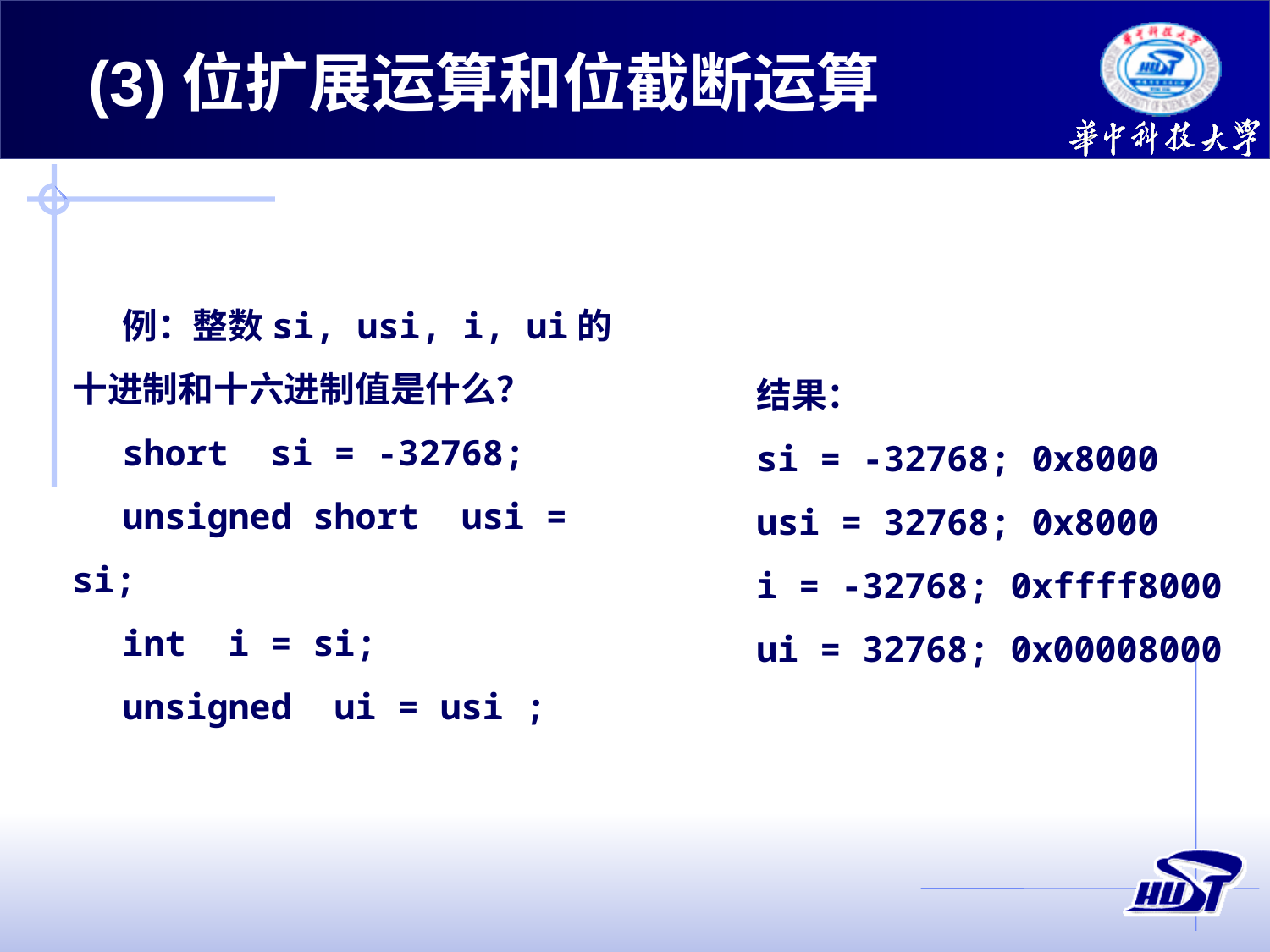

(3)位扩展运算和位截断运算
例：整数si, usi, i, ui的十进制和十六进制值是什么？
short  si = -32768;
unsigned short  usi = si;
int  i = si;
unsigned  ui = usi ;
结果：
si = -32768; 0x8000
usi = 32768; 0x8000
i = -32768; 0xffff8000
ui = 32768; 0x00008000